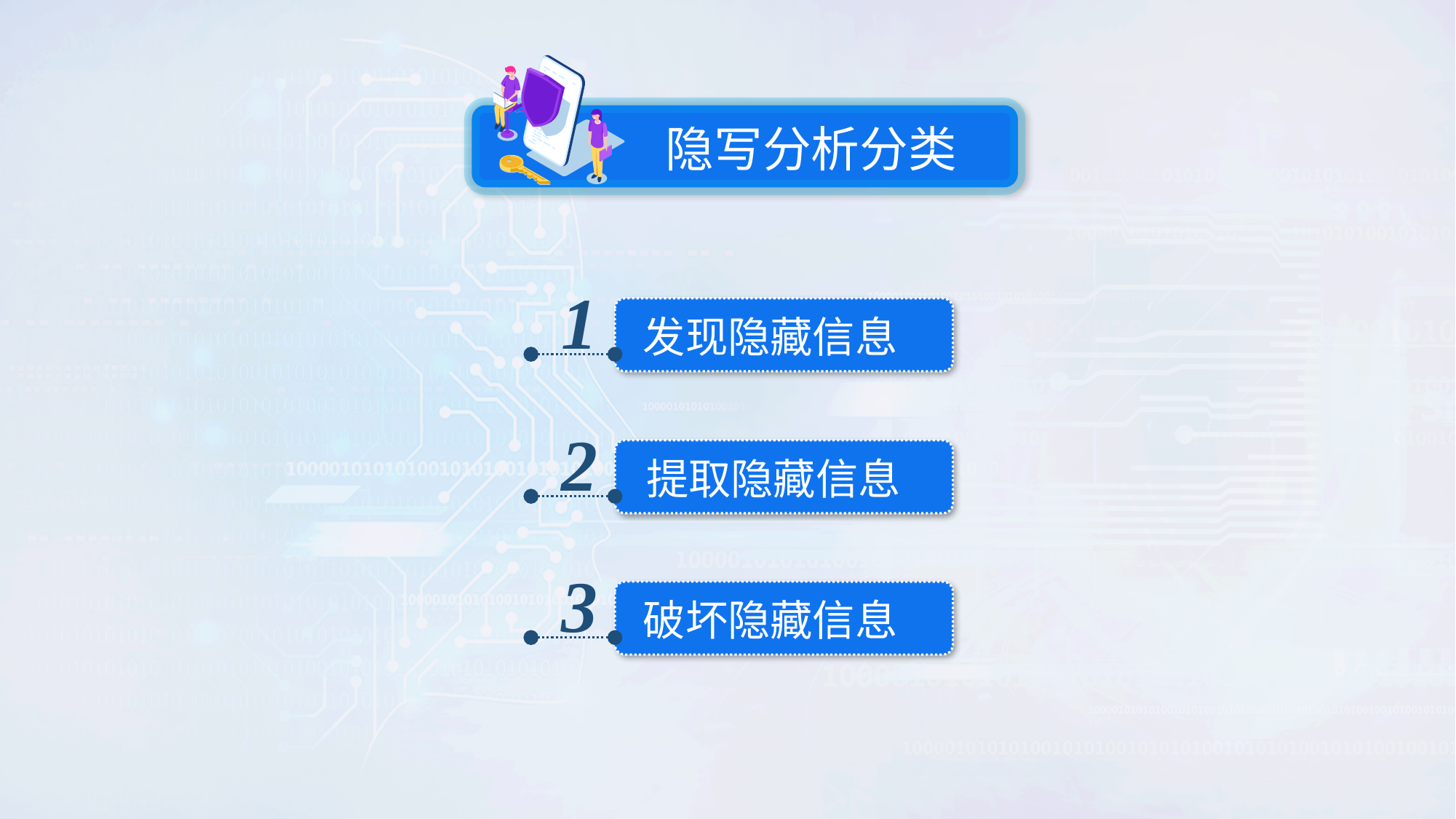

隐写分析分类
1

发现隐藏信息
2

提取隐藏信息
3

破坏隐藏信息